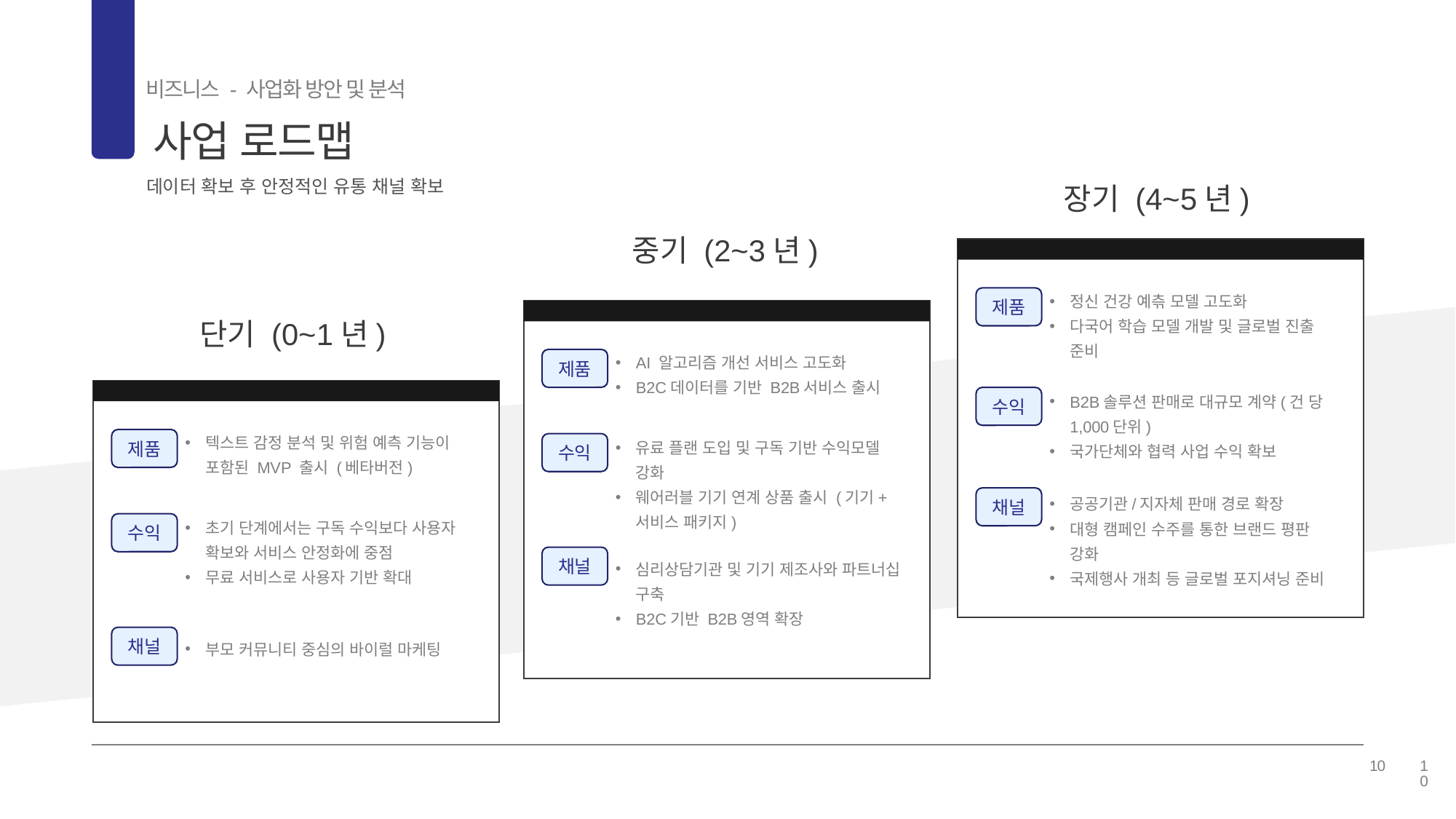

비즈니스 - 사업화 방안 및 분석
사업 로드맵
03
데이터 확보 후 안정적인 유통 채널 확보
장기 (4~5년)
중기 (2~3년)

정신 건강 예츢 모델 고도화
다국어 학습 모델 개발 및 글로벌 진출 준비
제품

단기 (0~1년)
AI 알고리즘 개선 서비스 고도화
B2C데이터를 기반 B2B서비스 출시
제품

B2B솔루션 판매로 대규모 계약(건 당 1,000단위)
국가단체와 협력 사업 수익 확보
수익
텍스트 감정 분석 및 위험 예측 기능이 포함된 MVP 출시 (베타버전)
제품
유료 플랜 도입 및 구독 기반 수익모델 강화
웨어러블 기기 연계 상품 출시 (기기+서비스 패키지)
수익
채널
공공기관/지자체 판매 경로 확장
대형 캠페인 수주를 통한 브랜드 평판 강화
국제행사 개최 등 글로벌 포지셔닝 준비
초기 단계에서는 구독 수익보다 사용자 확보와 서비스 안정화에 중점
무료 서비스로 사용자 기반 확대
수익
채널
심리상담기관 및 기기 제조사와 파트너십 구축
B2C기반 B2B영역 확장
채널
부모 커뮤니티 중심의 바이럴 마케팅
10